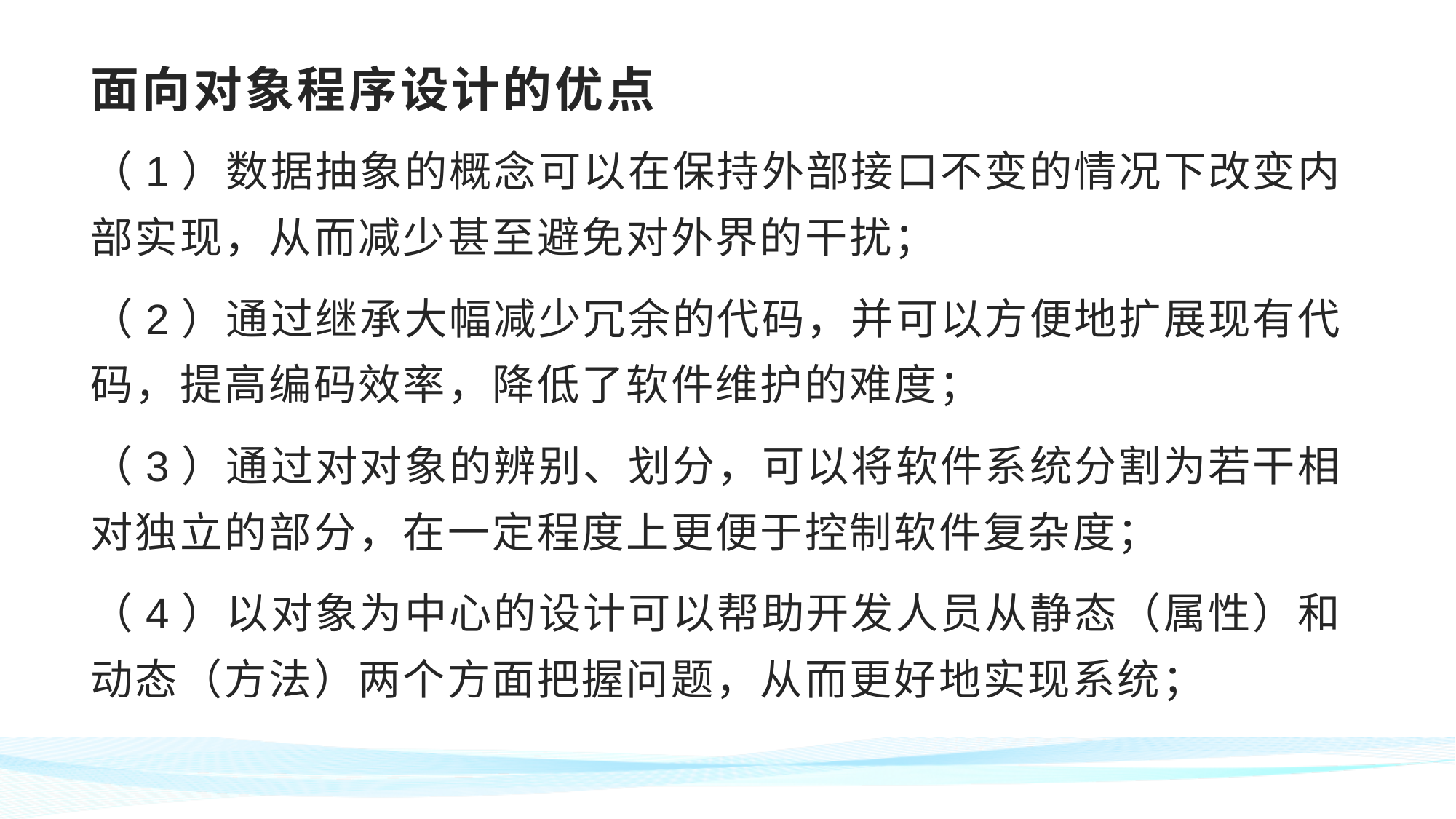

# 面向对象程序设计的优点
（1）数据抽象的概念可以在保持外部接口不变的情况下改变内部实现，从而减少甚至避免对外界的干扰；
（2）通过继承大幅减少冗余的代码，并可以方便地扩展现有代码，提高编码效率，降低了软件维护的难度；
（3）通过对对象的辨别、划分，可以将软件系统分割为若干相对独立的部分，在一定程度上更便于控制软件复杂度；
（4）以对象为中心的设计可以帮助开发人员从静态（属性）和动态（方法）两个方面把握问题，从而更好地实现系统；